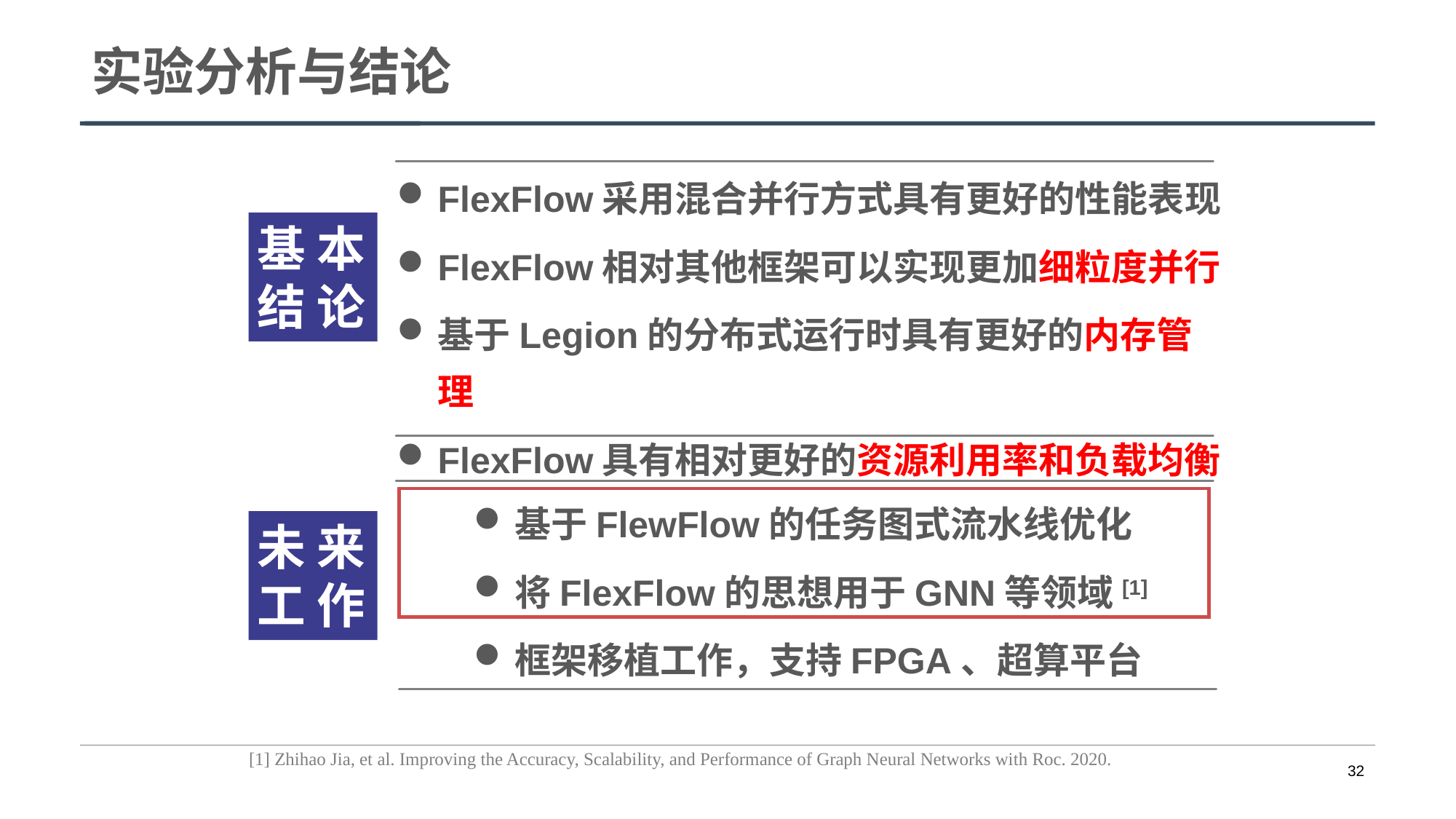

FlexFlow采用混合并行方式具有更好的性能表现
FlexFlow相对其他框架可以实现更加细粒度并行
基于Legion的分布式运行时具有更好的内存管理
FlexFlow具有相对更好的资源利用率和负载均衡

基 本
结 论
基于FlewFlow的任务图式流水线优化
将FlexFlow的思想用于GNN等领域[1]
框架移植工作，支持FPGA、超算平台

未 来
工 作

[1] Zhihao Jia, et al. Improving the Accuracy, Scalability, and Performance of Graph Neural Networks with Roc. 2020.

32